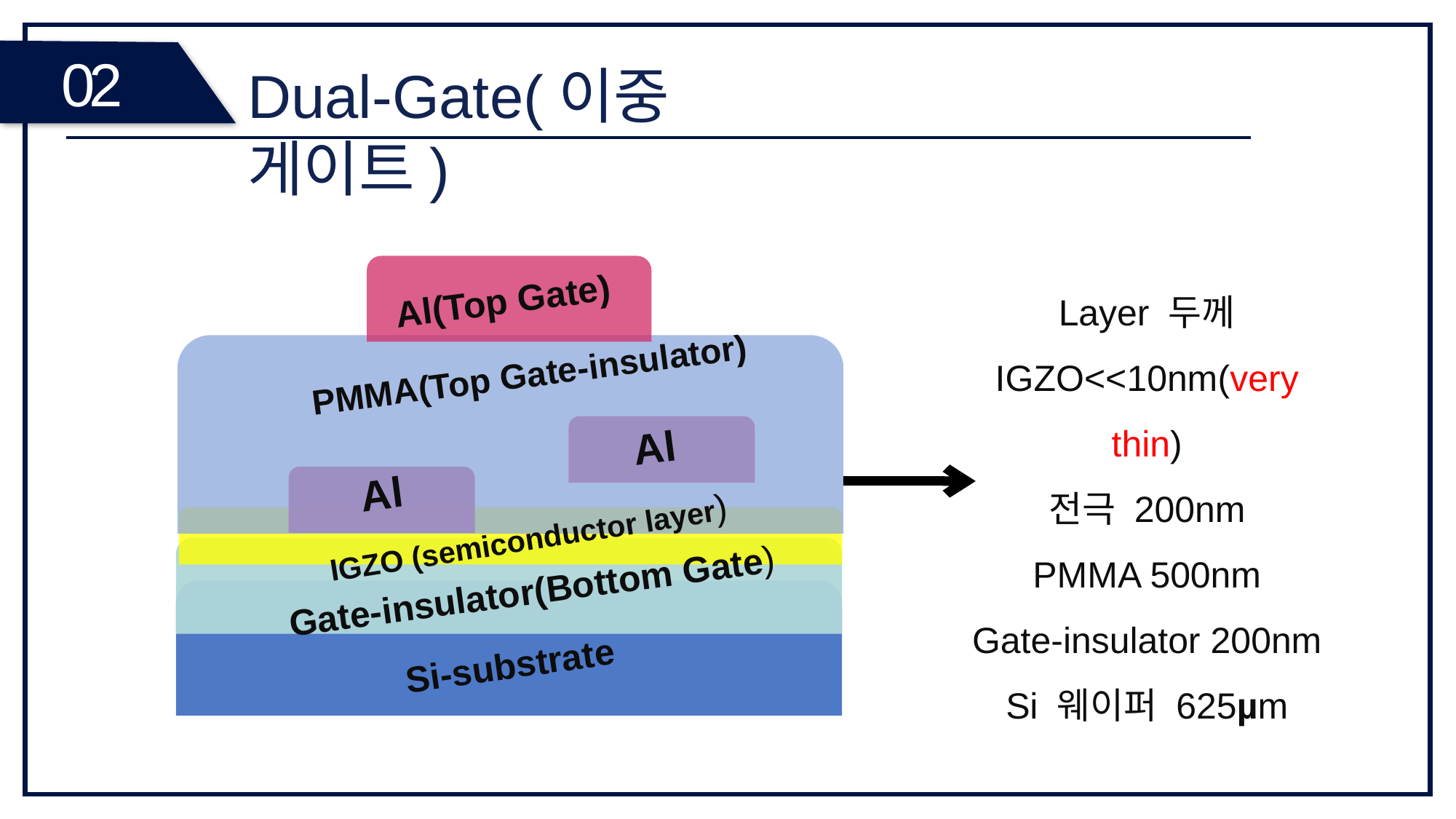

02
Dual-Gate(이중 게이트)

Al(Top Gate)

Al

Si-substrate
IGZO (semiconductor layer)
Gate-insulator(Bottom Gate)
Al
Layer 두께
IGZO<<10nm(very thin)
전극 200nm
PMMA 500nm
Gate-insulator 200nm
Si 웨이퍼 625µm
PMMA(Top Gate-insulator)